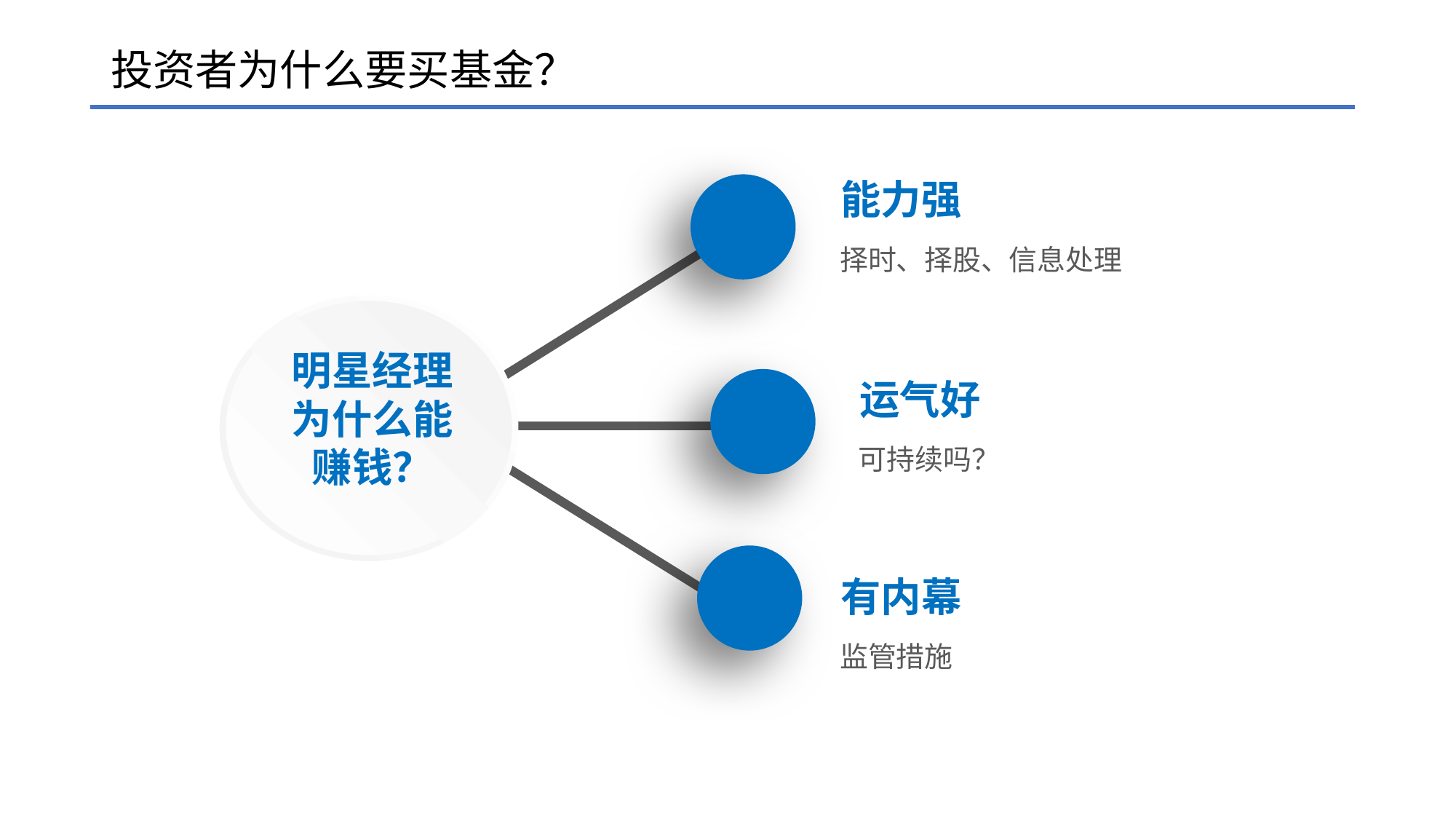

投资者为什么要买基金？
能力强

择时、择股、信息处理

明星经理
为什么能
赚钱？

运气好
可持续吗？

有内幕
监管措施